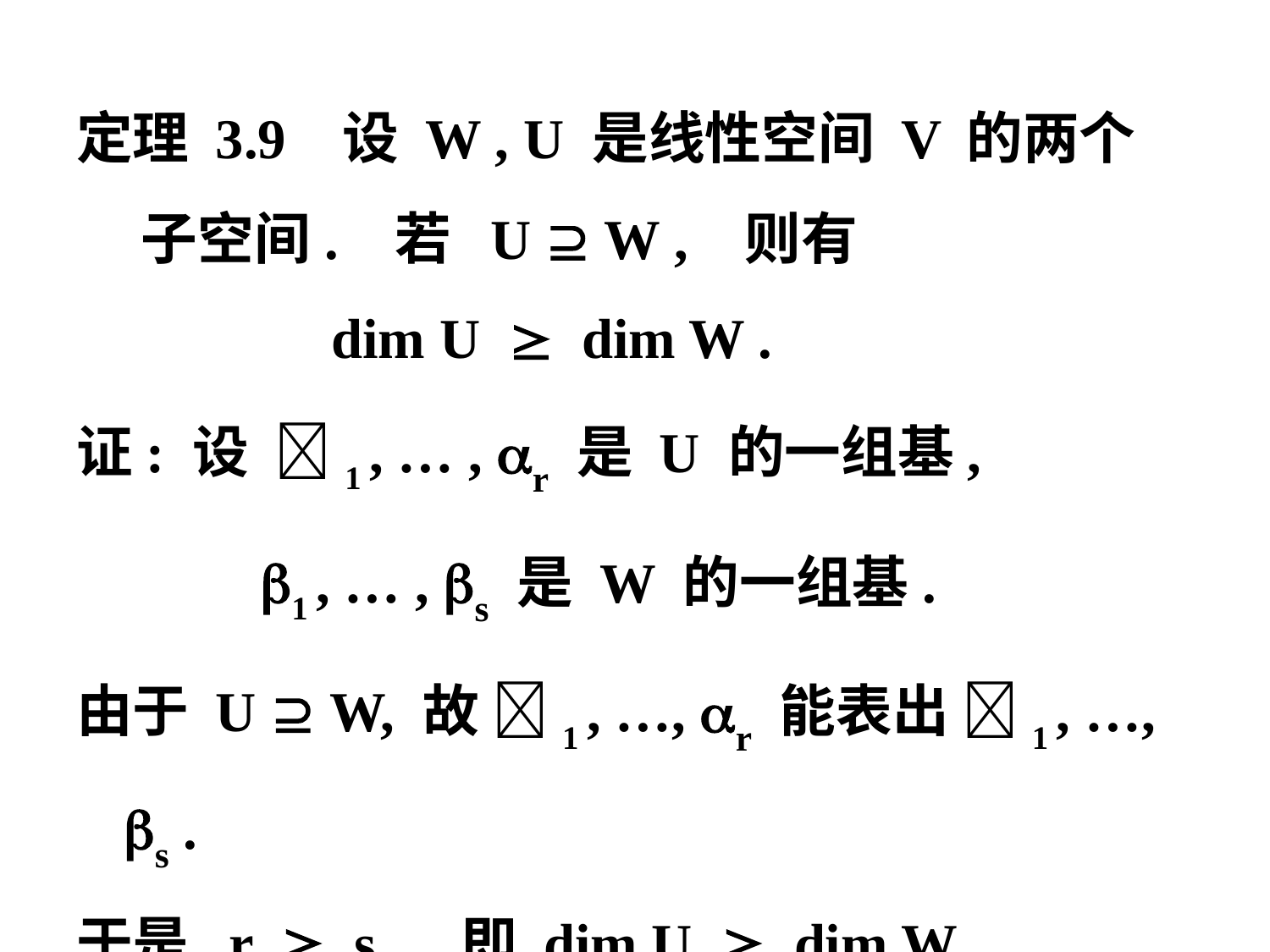

定理 3.9   设 W , U 是线性空间 V 的两个
    子空间.   若  U ⊇ W ,   则有
                  dim U  ≥  dim W .
证: 设  α1 , … , αr 是 U 的一组基,
             β1 , … , βs 是 W 的一组基.
由于 U ⊇ W, 故 α1 , …, αr 能表出 β1 , …, βs .
于是  r  ≥  s ,   即 dim U  ≥  dim W .